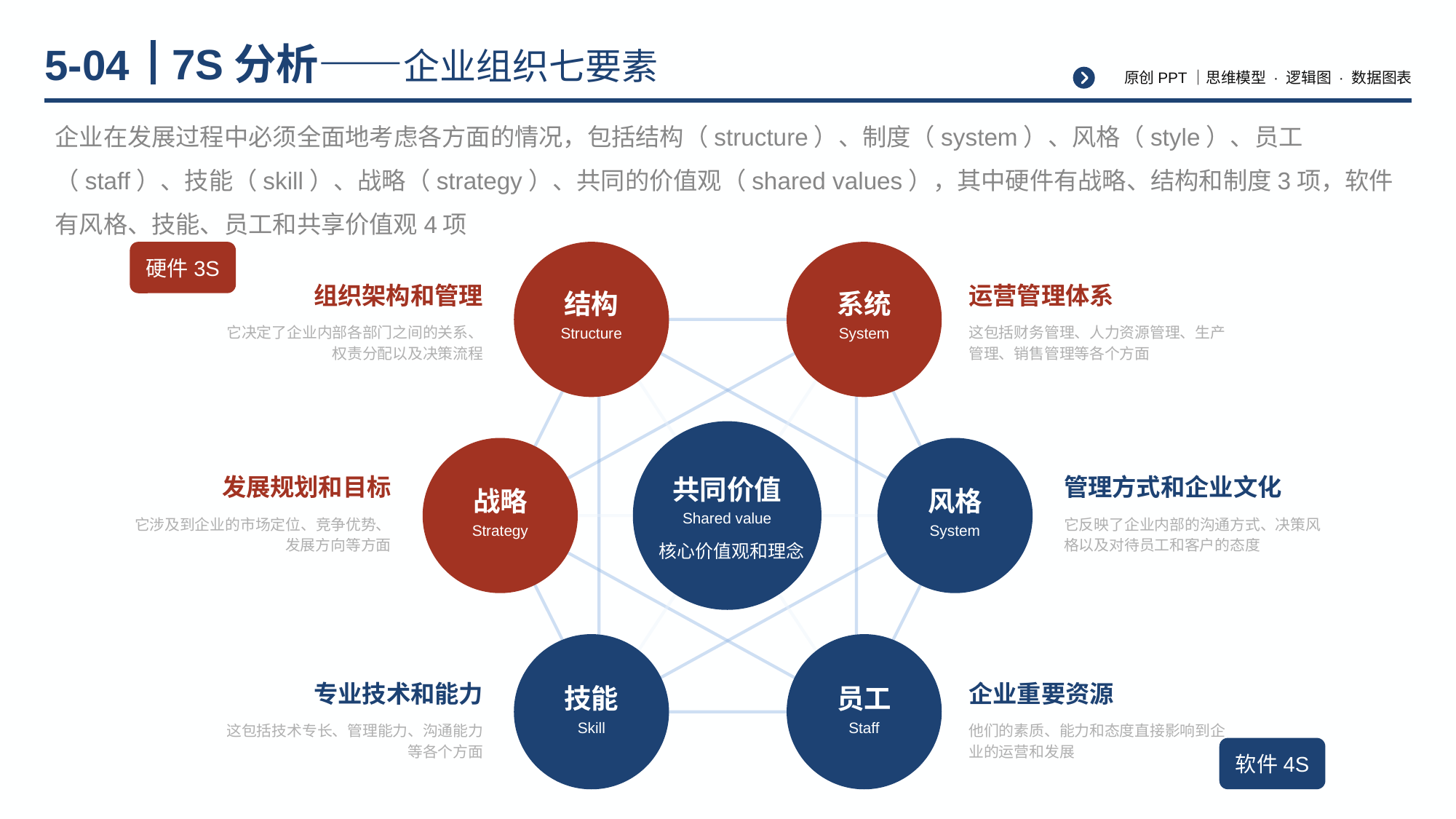

# 7S分析——企业组织七要素
5-04
企业在发展过程中必须全面地考虑各方面的情况，包括结构（structure）、制度（system）、风格（style）、员工（staff）、技能（skill）、战略（strategy）、共同的价值观（shared values），其中硬件有战略、结构和制度3项，软件有风格、技能、员工和共享价值观4项
硬件3S

组织架构和管理
运营管理体系
结构
系统

它决定了企业内部各部门之间的关系、权责分配以及决策流程
这包括财务管理、人力资源管理、生产管理、销售管理等各个方面
Structure
System

发展规划和目标
共同价值
管理方式和企业文化
战略
风格
Shared value
它涉及到企业的市场定位、竞争优势、发展方向等方面
它反映了企业内部的沟通方式、决策风格以及对待员工和客户的态度
Strategy
System
核心价值观和理念

专业技术和能力
企业重要资源
技能
员工
Skill
Staff
这包括技术专长、管理能力、沟通能力等各个方面
他们的素质、能力和态度直接影响到企业的运营和发展
软件4S